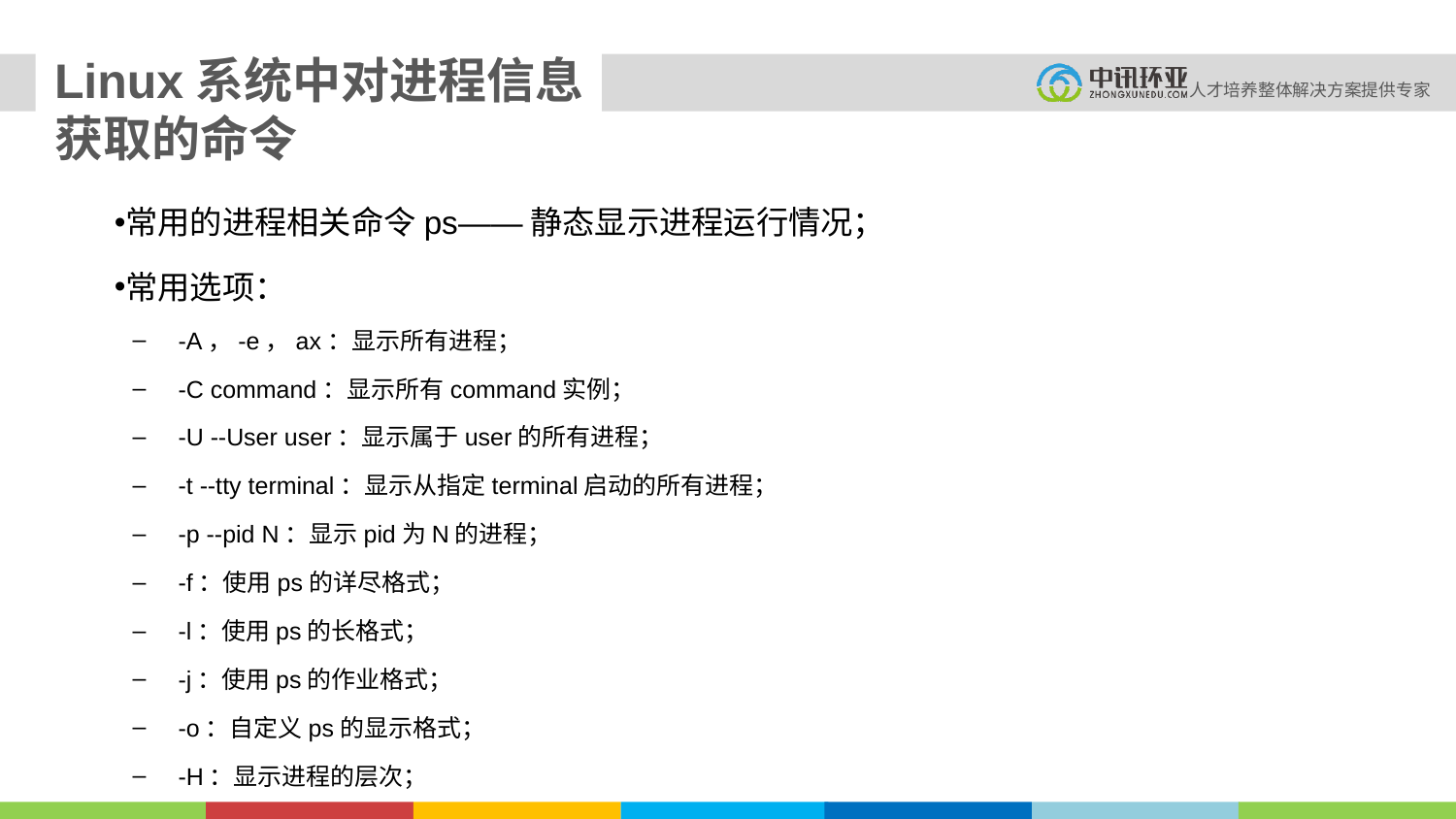

Linux系统中对进程信息获取的命令
常用的进程相关命令ps——静态显示进程运行情况；
常用选项：
-A，-e，ax：显示所有进程；
-C command：显示所有command实例；
-U --User user：显示属于user的所有进程；
-t --tty terminal：显示从指定terminal启动的所有进程；
-p --pid N：显示pid为N的进程；
-f：使用ps的详尽格式；
-l：使用ps的长格式；
-j：使用ps的作业格式；
-o：自定义ps的显示格式；
-H：显示进程的层次；